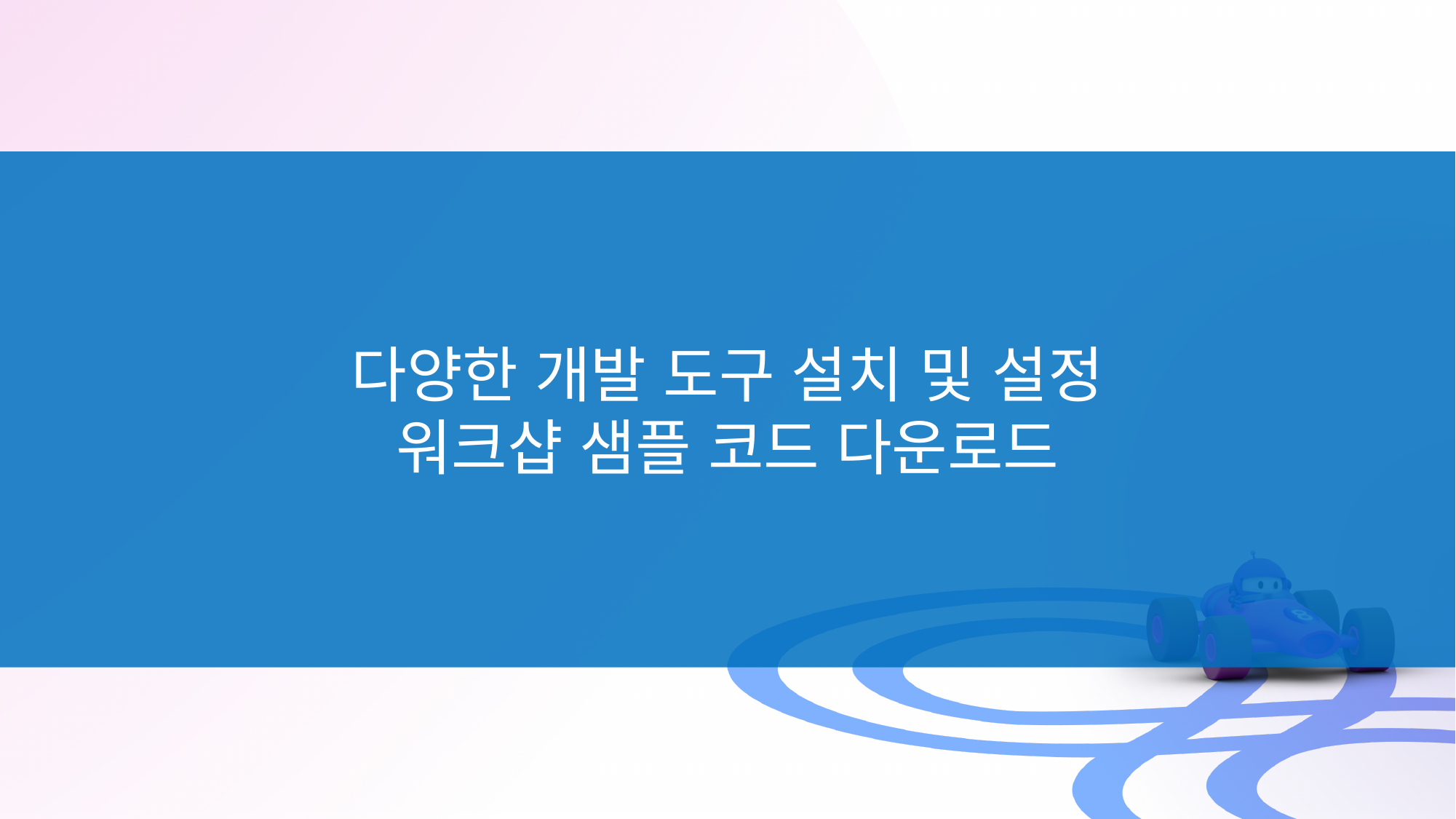

다양한 개발 도구 설치 및 설정
워크샵 샘플 코드 다운로드